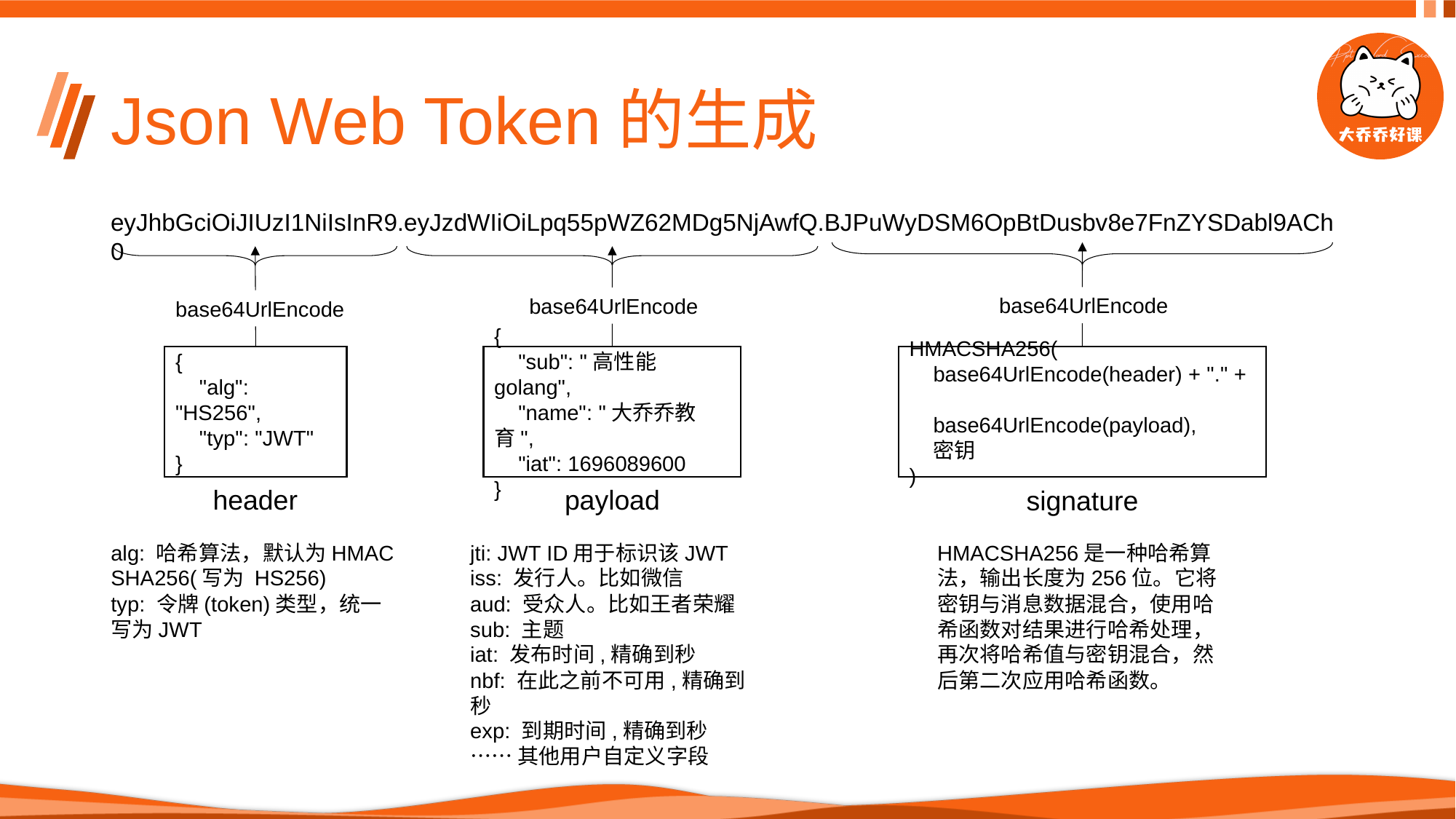

# Json Web Token的生成

eyJhbGciOiJIUzI1NiIsInR9.eyJzdWIiOiLpq55pWZ62MDg5NjAwfQ.BJPuWyDSM6OpBtDusbv8e7FnZYSDabl9ACh0
base64UrlEncode
base64UrlEncode
base64UrlEncode
HMACSHA256(
    base64UrlEncode(header) + "." +
    base64UrlEncode(payload),
    密钥
)
{
    "alg": "HS256",
    "typ": "JWT"
}
{
    "sub": "高性能golang",
    "name": "大乔乔教育",
    "iat": 1696089600
}
header
payload
signature
alg: 哈希算法，默认为HMAC SHA256(写为 HS256)
typ: 令牌(token)类型，统一写为JWT
jti: JWT ID用于标识该JWT
iss: 发行人。比如微信
aud: 受众人。比如王者荣耀
sub: 主题
iat: 发布时间,精确到秒
nbf: 在此之前不可用,精确到秒
exp: 到期时间,精确到秒
……其他用户自定义字段
HMACSHA256是一种哈希算法，输出长度为256位。它将密钥与消息数据混合，使用哈希函数对结果进行哈希处理，再次将哈希值与密钥混合，然后第二次应用哈希函数。